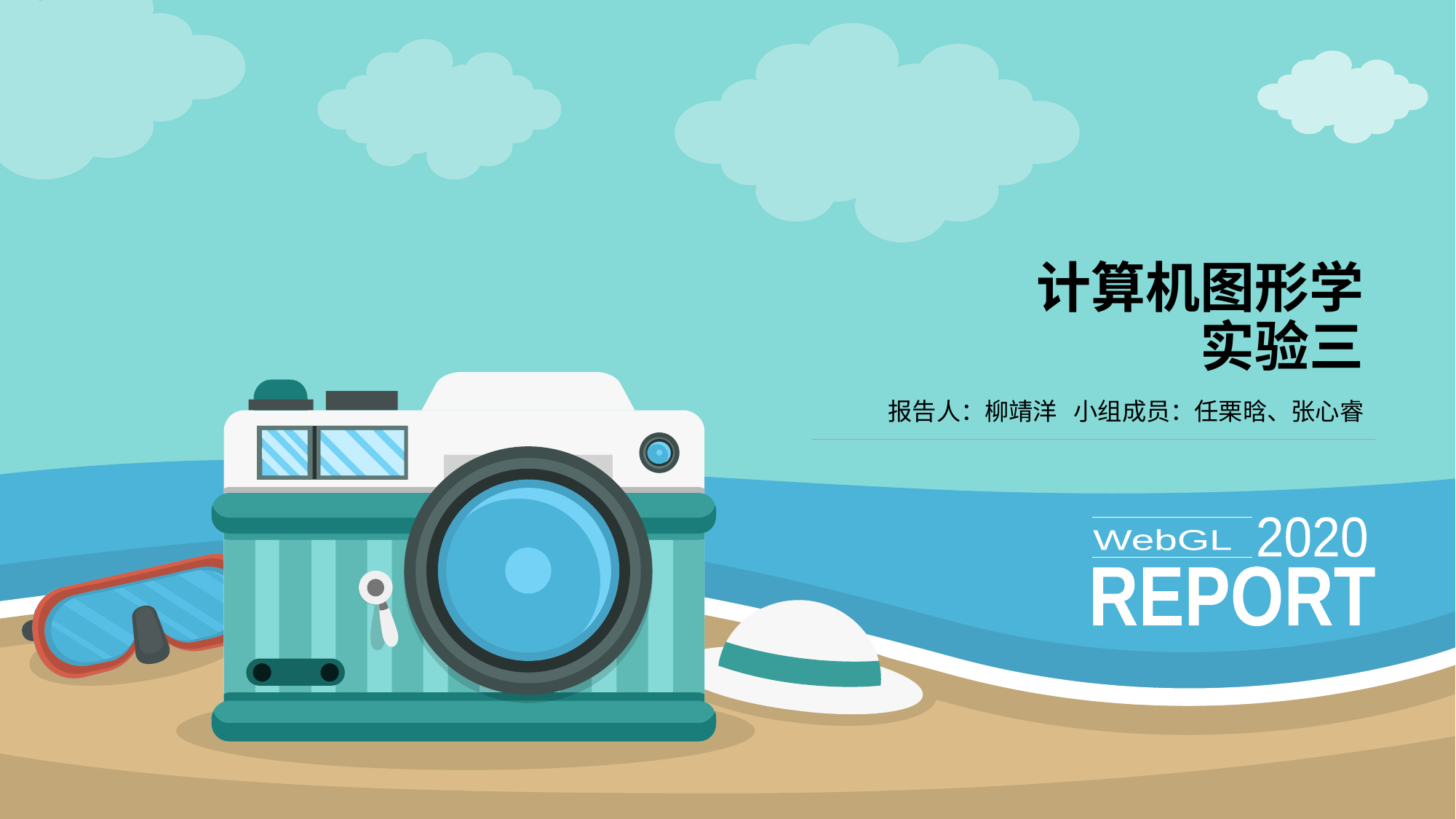

# 计算机图形学 实验三
报告人：柳靖洋   小组成员：任栗晗、张心睿
2020
WebGL
REPORT